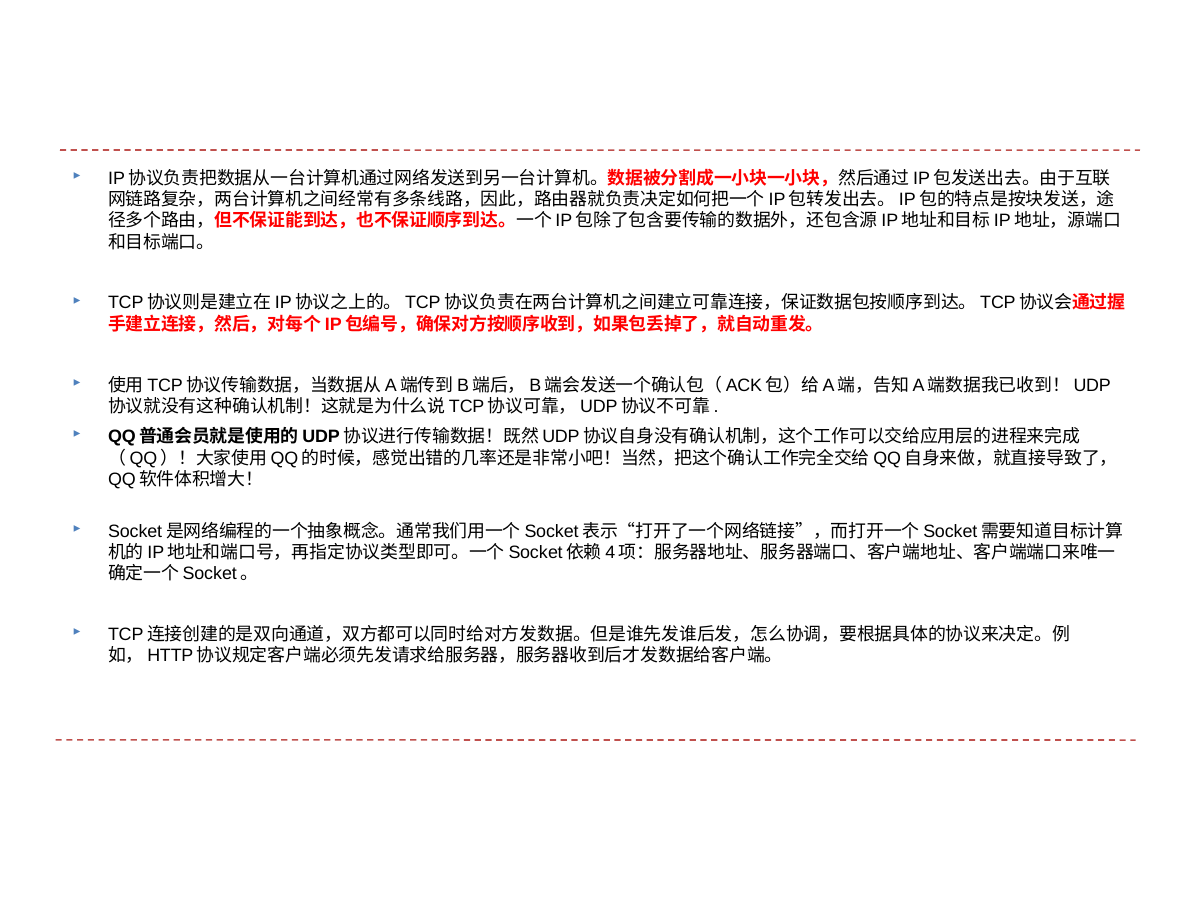

#
IP协议负责把数据从一台计算机通过网络发送到另一台计算机。数据被分割成一小块一小块，然后通过IP包发送出去。由于互联网链路复杂，两台计算机之间经常有多条线路，因此，路由器就负责决定如何把一个IP包转发出去。IP包的特点是按块发送，途径多个路由，但不保证能到达，也不保证顺序到达。一个IP包除了包含要传输的数据外，还包含源IP地址和目标IP地址，源端口和目标端口。

TCP协议则是建立在IP协议之上的。TCP协议负责在两台计算机之间建立可靠连接，保证数据包按顺序到达。TCP协议会通过握手建立连接，然后，对每个IP包编号，确保对方按顺序收到，如果包丢掉了，就自动重发。

使用TCP协议传输数据，当数据从A端传到B端后，B端会发送一个确认包（ACK包）给A端，告知A端数据我已收到！UDP协议就没有这种确认机制！这就是为什么说TCP协议可靠，UDP协议不可靠.
QQ普通会员就是使用的UDP协议进行传输数据！既然UDP协议自身没有确认机制，这个工作可以交给应用层的进程来完成（QQ）！大家使用QQ的时候，感觉出错的几率还是非常小吧！当然，把这个确认工作完全交给QQ自身来做，就直接导致了，QQ软件体积增大！
Socket是网络编程的一个抽象概念。通常我们用一个Socket表示“打开了一个网络链接”，而打开一个Socket需要知道目标计算机的IP地址和端口号，再指定协议类型即可。一个Socket依赖4项：服务器地址、服务器端口、客户端地址、客户端端口来唯一确定一个Socket。

TCP连接创建的是双向通道，双方都可以同时给对方发数据。但是谁先发谁后发，怎么协调，要根据具体的协议来决定。例如，HTTP协议规定客户端必须先发请求给服务器，服务器收到后才发数据给客户端。